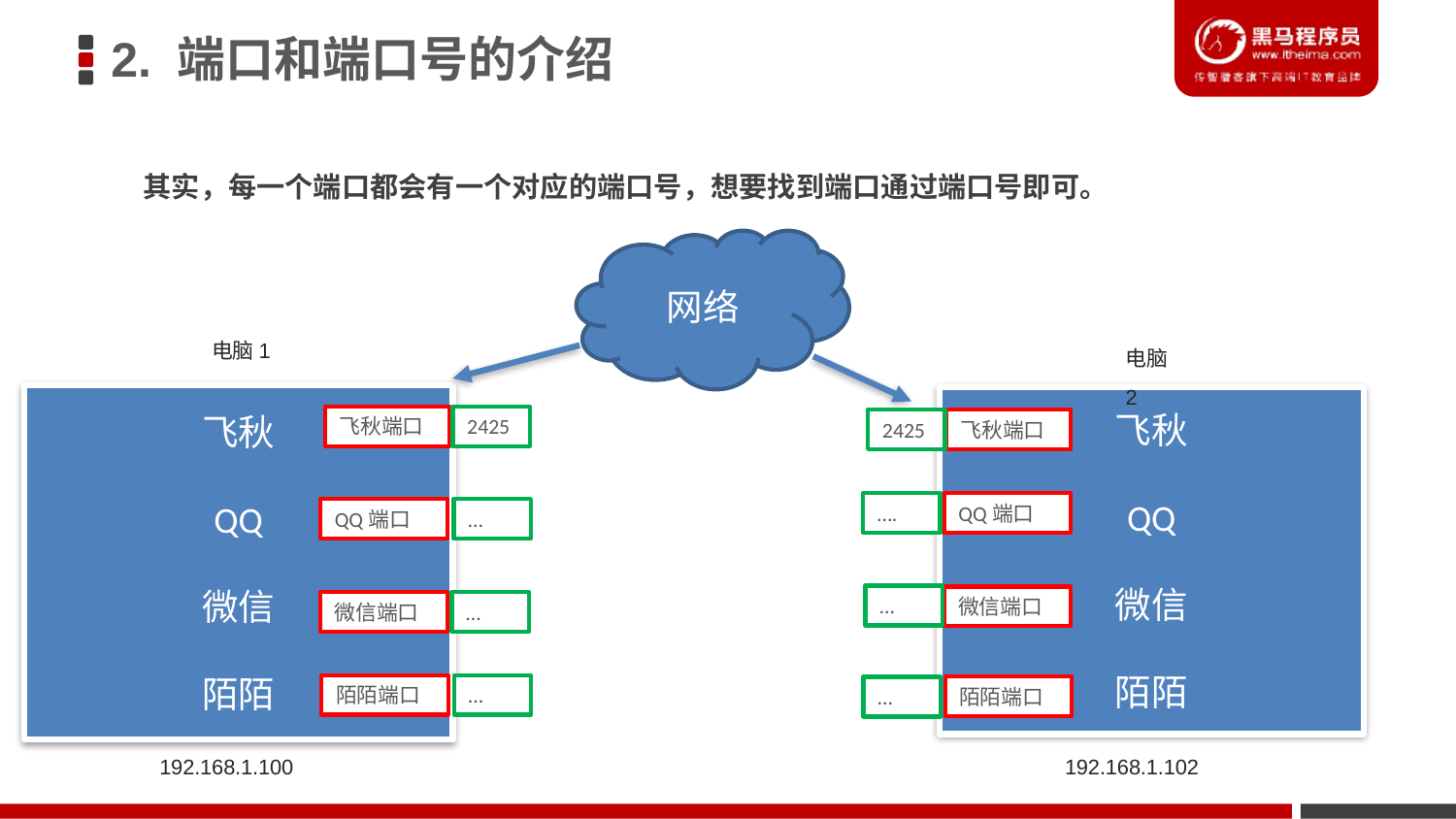

2. 端口和端口号的介绍
其实，每一个端口都会有一个对应的端口号，想要找到端口通过端口号即可。
网络
电脑1
电脑2
飞秋

QQ

微信

陌陌
飞秋

QQ

微信

陌陌
飞秋端口
2425
2425
飞秋端口
….
QQ端口
QQ端口
…
…
微信端口
微信端口
…
陌陌端口
…
陌陌端口
…
192.168.1.100
192.168.1.102